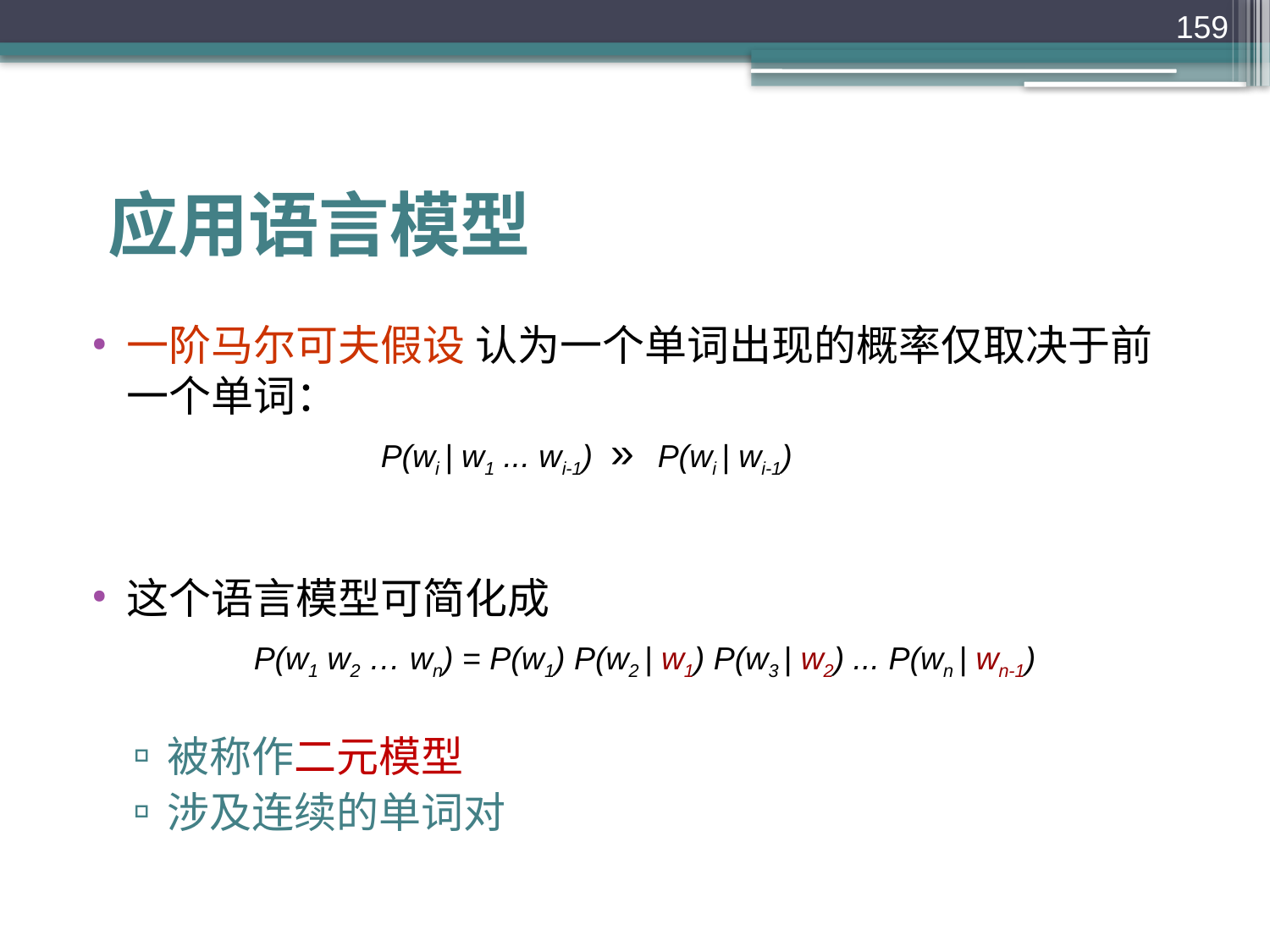

159
# 应用语言模型
一阶马尔可夫假设 认为一个单词出现的概率仅取决于前一个单词：
			P(wi | w1 ... wi-1)  »  P(wi | wi-1)

这个语言模型可简化成
		P(w1 w2 … wn) = P(w1) P(w2 | w1) P(w3 | w2) ... P(wn | wn-1)

被称作二元模型
涉及连续的单词对